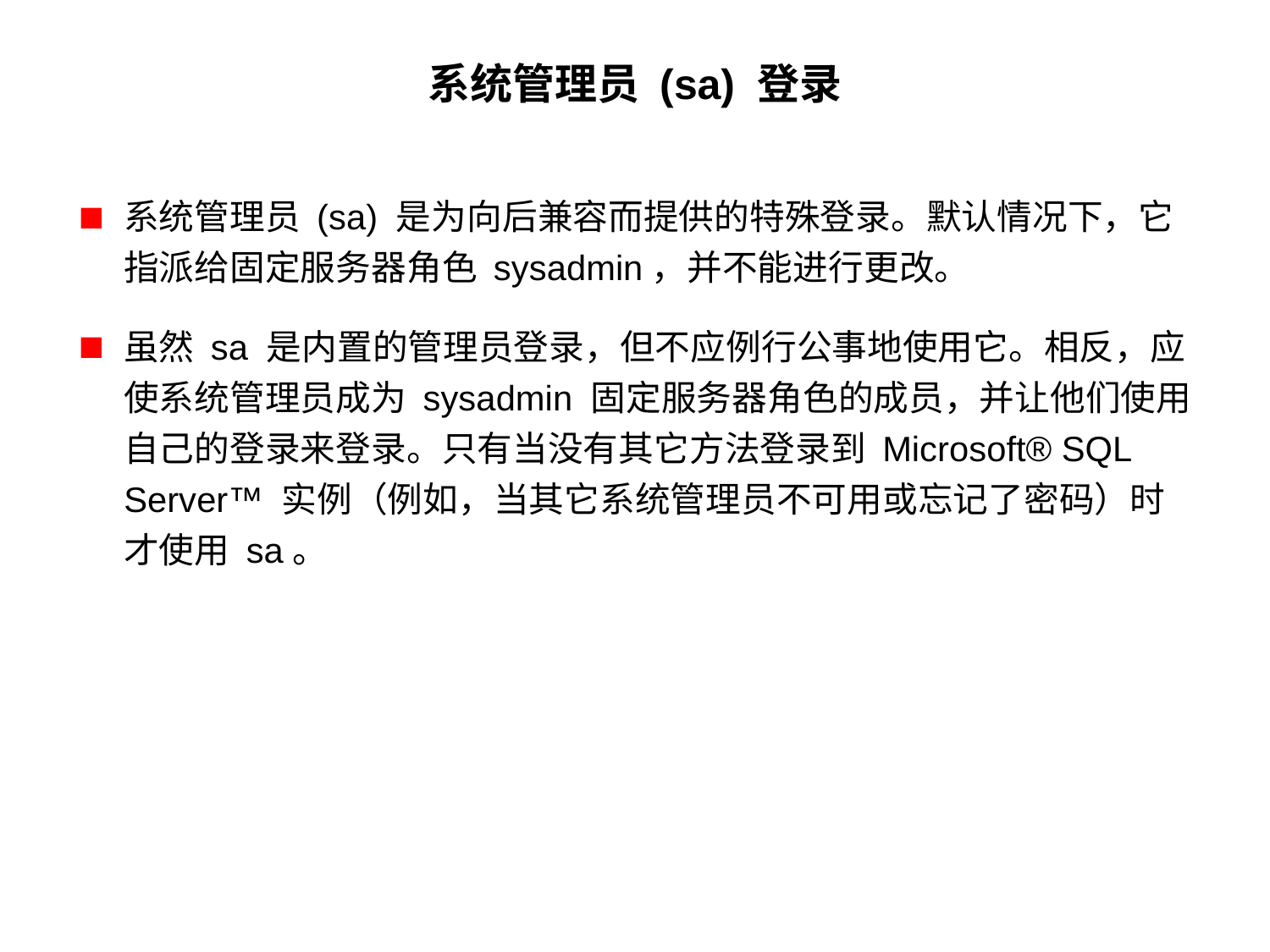

# 系统管理员 (sa) 登录
系统管理员 (sa) 是为向后兼容而提供的特殊登录。默认情况下，它指派给固定服务器角色 sysadmin，并不能进行更改。
虽然 sa 是内置的管理员登录，但不应例行公事地使用它。相反，应使系统管理员成为 sysadmin 固定服务器角色的成员，并让他们使用自己的登录来登录。只有当没有其它方法登录到 Microsoft® SQL Server™ 实例（例如，当其它系统管理员不可用或忘记了密码）时才使用 sa。